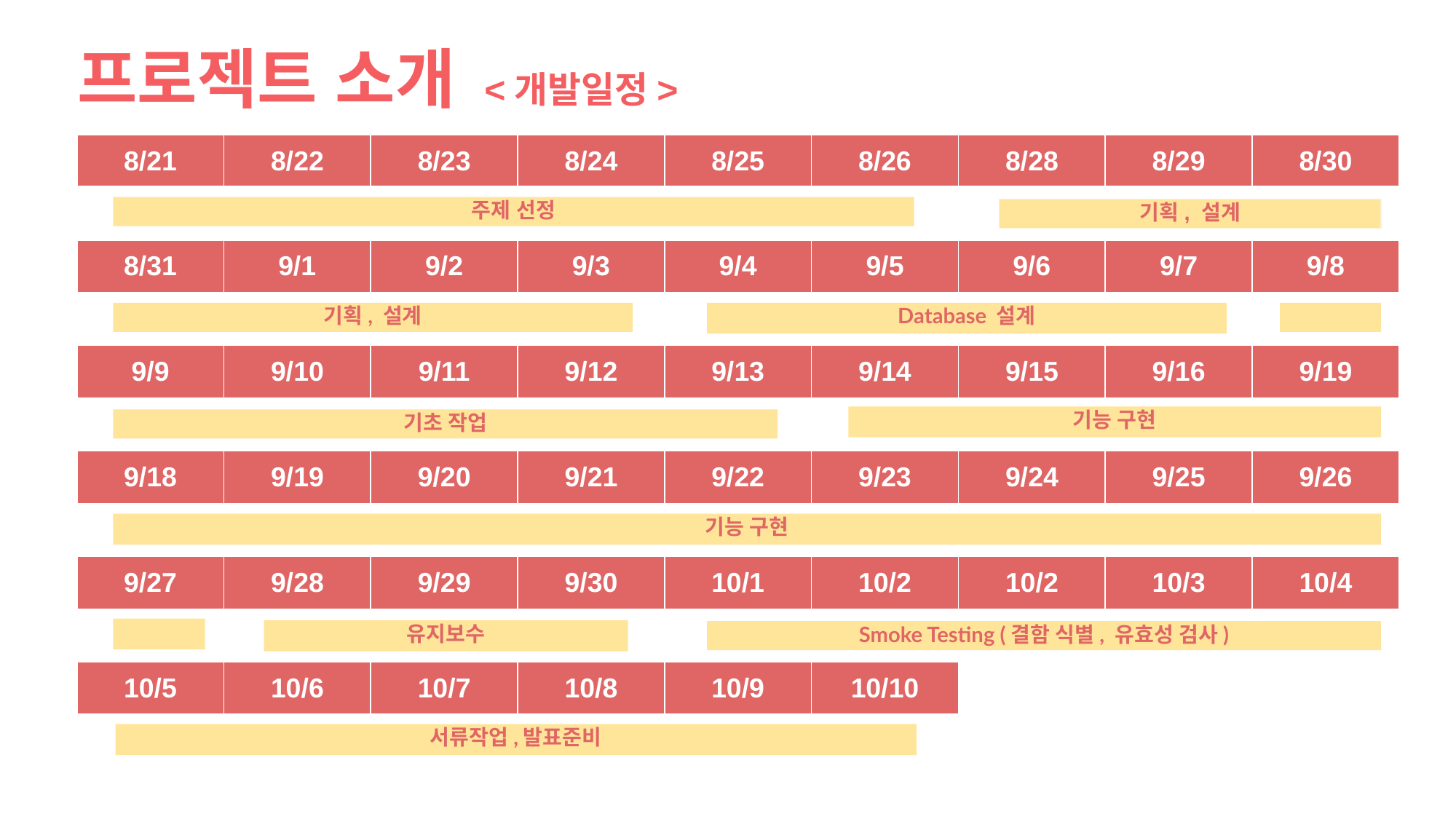

# 프로젝트 소개  <개발일정>
| 8/21 | 8/22 | 8/23 | 8/24 | 8/25 | 8/26 | 8/28 | 8/29 | 8/30 |
| --- | --- | --- | --- | --- | --- | --- | --- | --- |
|  |  |  |  |  |  |  |  |  |
| 8/31 | 9/1 | 9/2 | 9/3 | 9/4 | 9/5 | 9/6 | 9/7 | 9/8 |
|  |  |  |  |  |  |  |  |  |
| 9/9 | 9/10 | 9/11 | 9/12 | 9/13 | 9/14 | 9/15 | 9/16 | 9/19 |
|  |  |  |  |  |  |  |  |  |
| 9/18 | 9/19 | 9/20 | 9/21 | 9/22 | 9/23 | 9/24 | 9/25 | 9/26 |
|  |  |  |  |  |  |  |  |  |
| 9/27 | 9/28 | 9/29 | 9/30 | 10/1 | 10/2 | 10/2 | 10/3 | 10/4 |
|  |  |  |  |  |  |  |  |  |
| 10/5 | 10/6 | 10/7 | 10/8 | 10/9 | 10/10 |  |  |  |
|  |  |  |  |  |  |  |  |  |
주제 선정
기획, 설계

Database 설계
기획, 설계
기능 구현
기초 작업
기능 구현

유지보수
Smoke Testing (결함 식별, 유효성 검사)
서류작업,발표준비